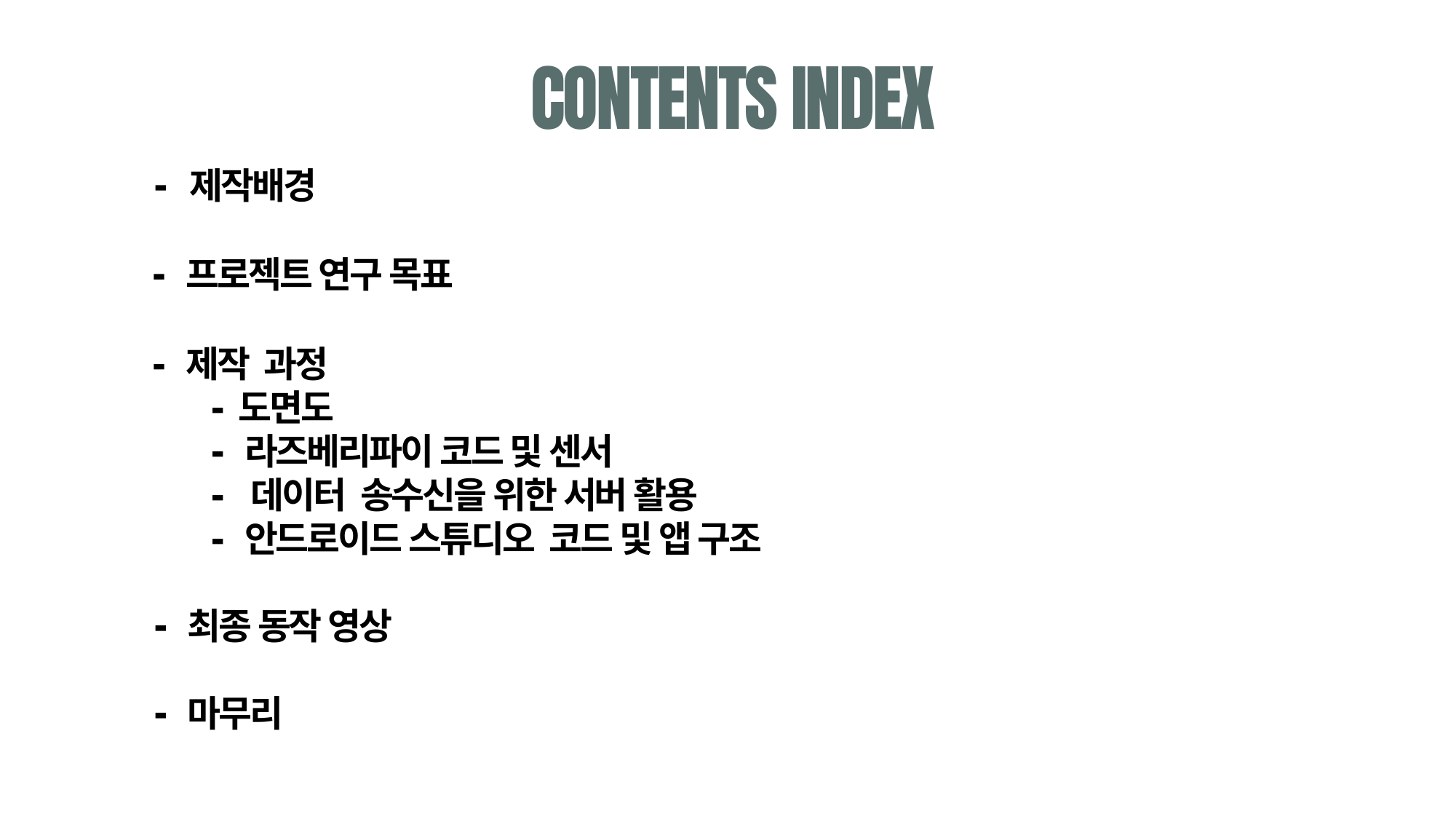

CONTENTS INDEX
-  제작배경
-  프로젝트 연구 목표
3 . 설계 사양
1 . 프로젝트(연구,설계)목표
-  제작  과정
         - 도면도
         -  라즈베리파이 코드 및 센서
         -   데이터  송수신을 위한 서버 활용
         -  안드로이드 스튜디오  코드 및 앱 구조

-  최종 동작 영상
8. 참고자료
-  마무리